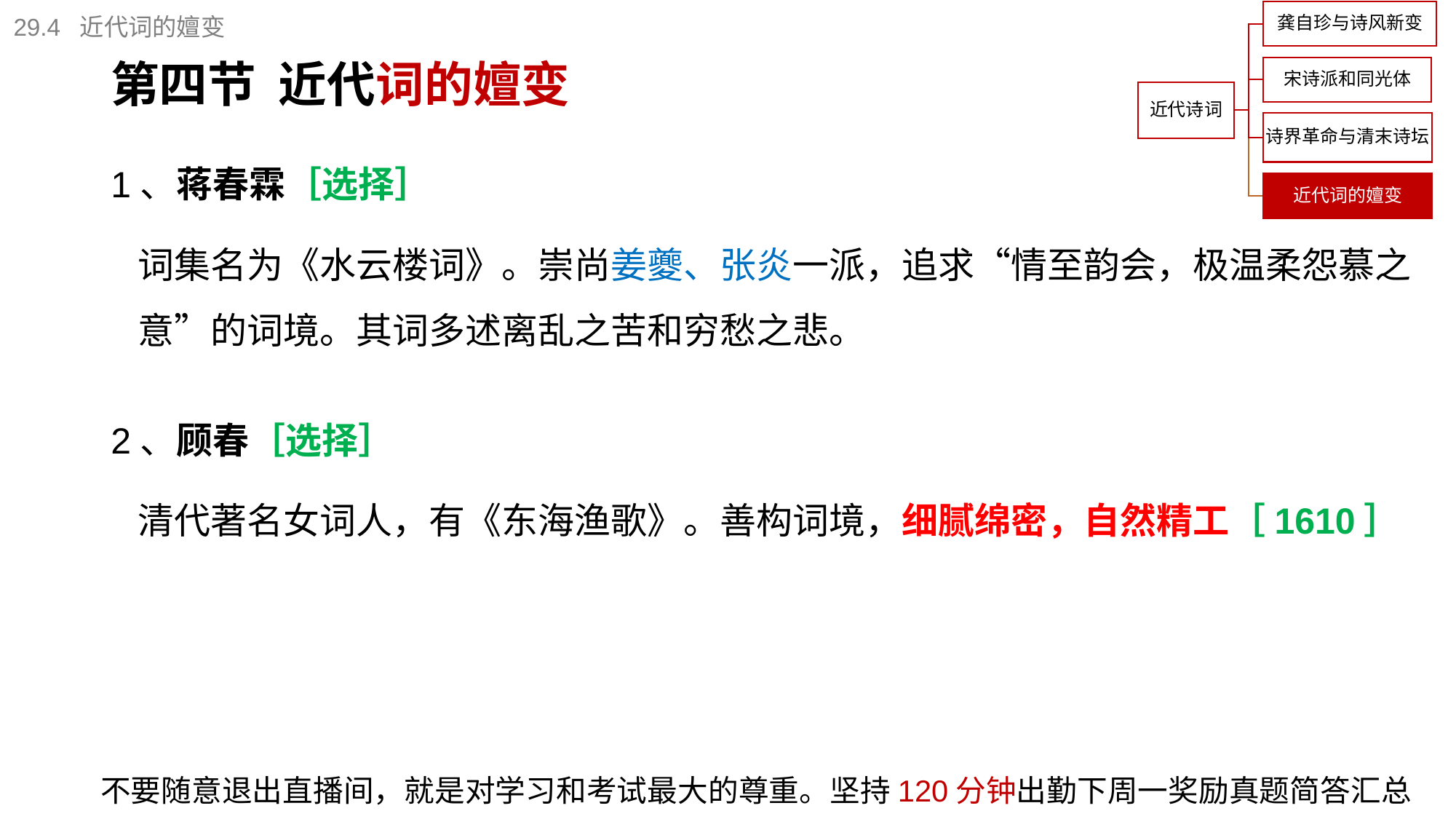

近代诗词
龚自珍与诗风新变
宋诗派和同光体
诗界革命与清末诗坛
近代词的嬗变
29.4  近代词的嬗变
# 第四节  近代词的嬗变
1、蒋春霖［选择］
词集名为《水云楼词》。崇尚姜夔、张炎一派，追求“情至韵会，极温柔怨慕之意”的词境。其词多述离乱之苦和穷愁之悲。

2、顾春［选择］
清代著名女词人，有《东海渔歌》。善构词境，细腻绵密，自然精工［1610］